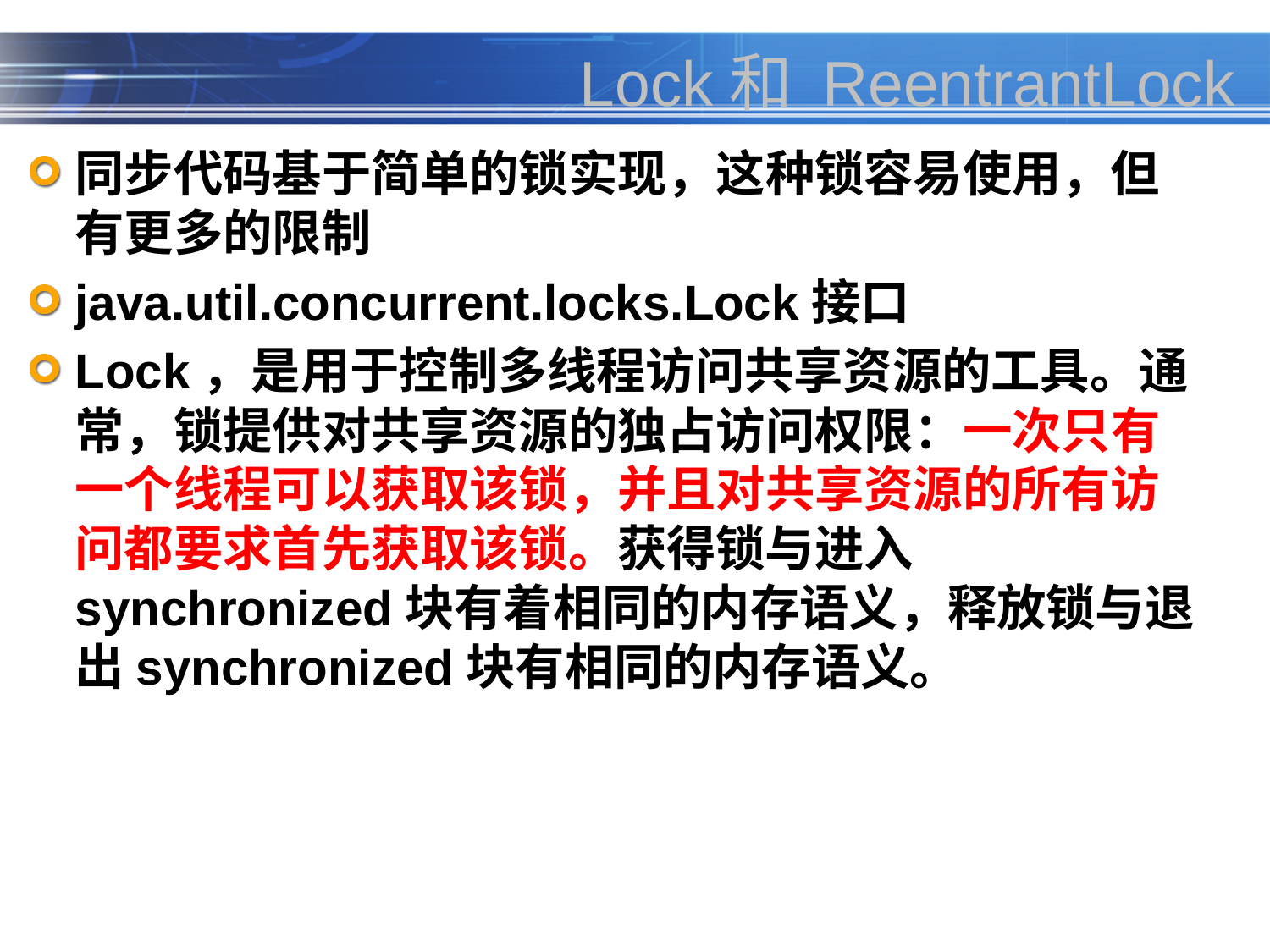

# Lock和 ReentrantLock
同步代码基于简单的锁实现，这种锁容易使用，但有更多的限制
java.util.concurrent.locks.Lock接口
Lock，是用于控制多线程访问共享资源的工具。通常，锁提供对共享资源的独占访问权限：一次只有一个线程可以获取该锁，并且对共享资源的所有访问都要求首先获取该锁。获得锁与进入synchronized块有着相同的内存语义，释放锁与退出synchronized块有相同的内存语义。